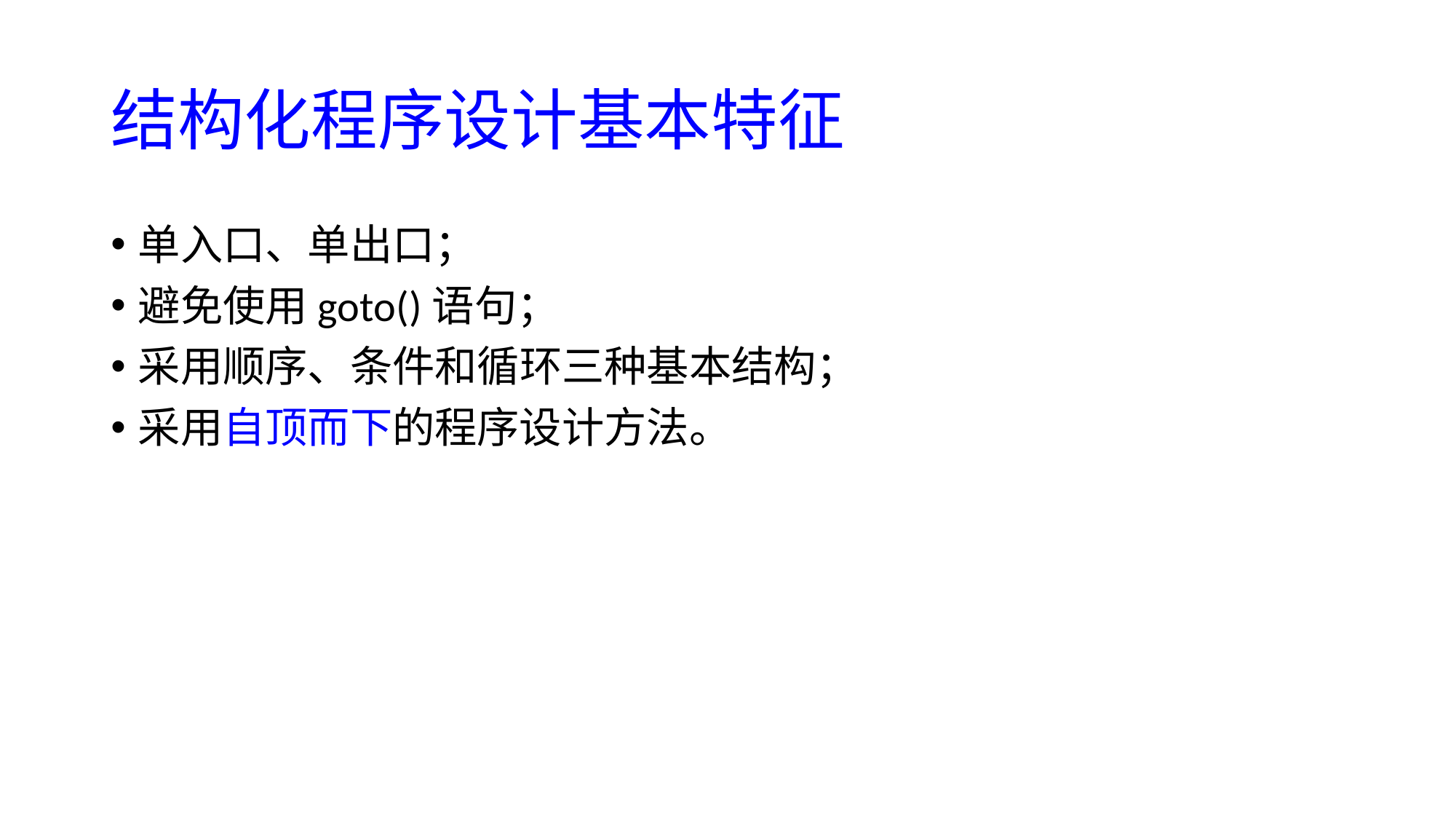

# 结构化程序设计基本特征
单入口、单出口；
避免使用goto()语句；
采用顺序、条件和循环三种基本结构；
采用自顶而下的程序设计方法。